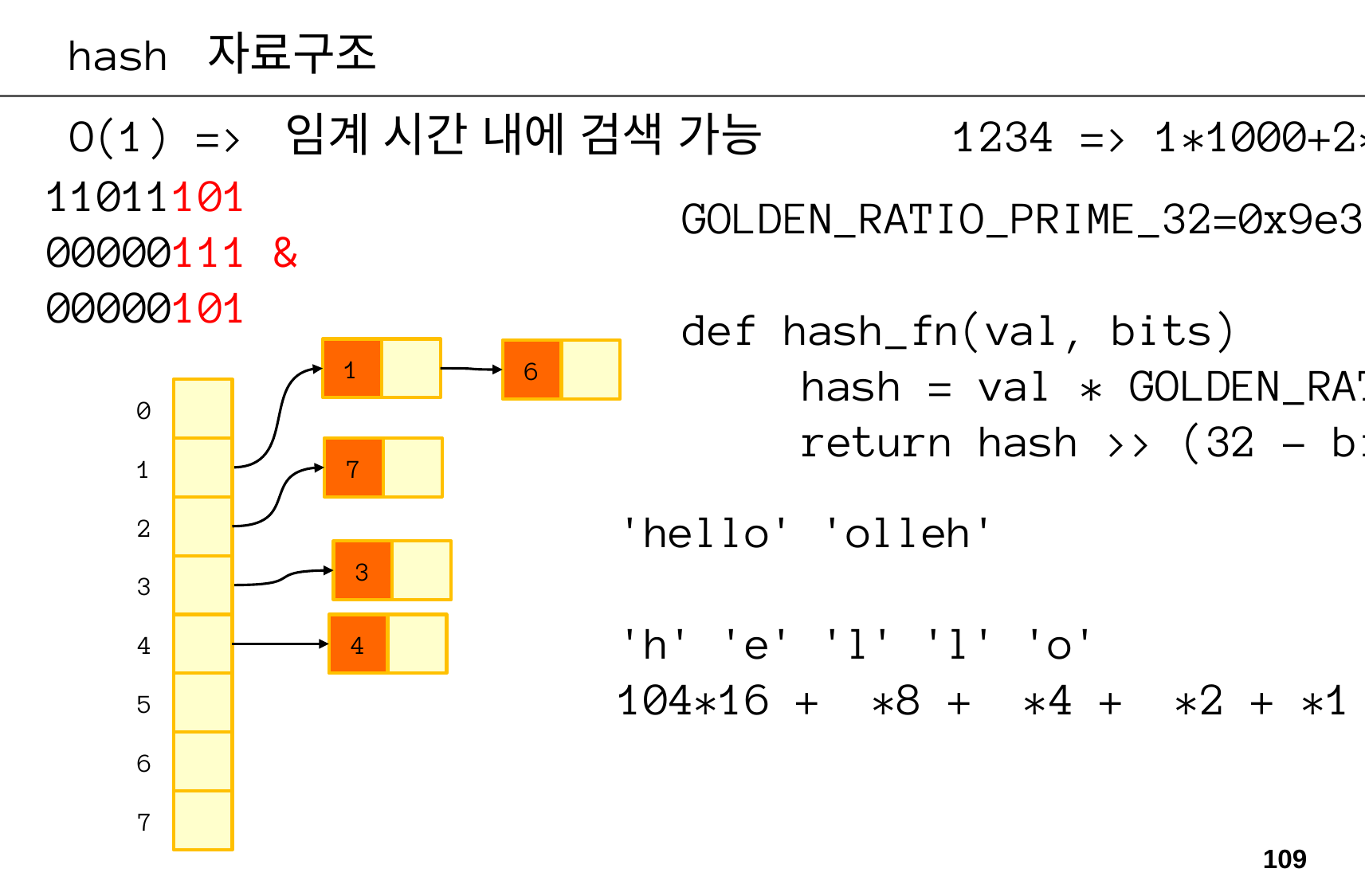

hash 자료구조
O(1) => 임계 시간 내에 검색 가능
1234 => 1*1000+2*100...
11011101
00000111 &
00000101
GOLDEN_RATIO_PRIME_32=0x9e370001

def hash_fn(val, bits)
	hash = val * GOLDEN_RATIO_PRIME_32
	return hash >> (32 - bits)

1

6
0

7
1

'hello' 'olleh'

'h' 'e' 'l' 'l' 'o'
104*16 +  *8 +  *4 +  *2 + *1
2

3
3

4

4
5

6

7